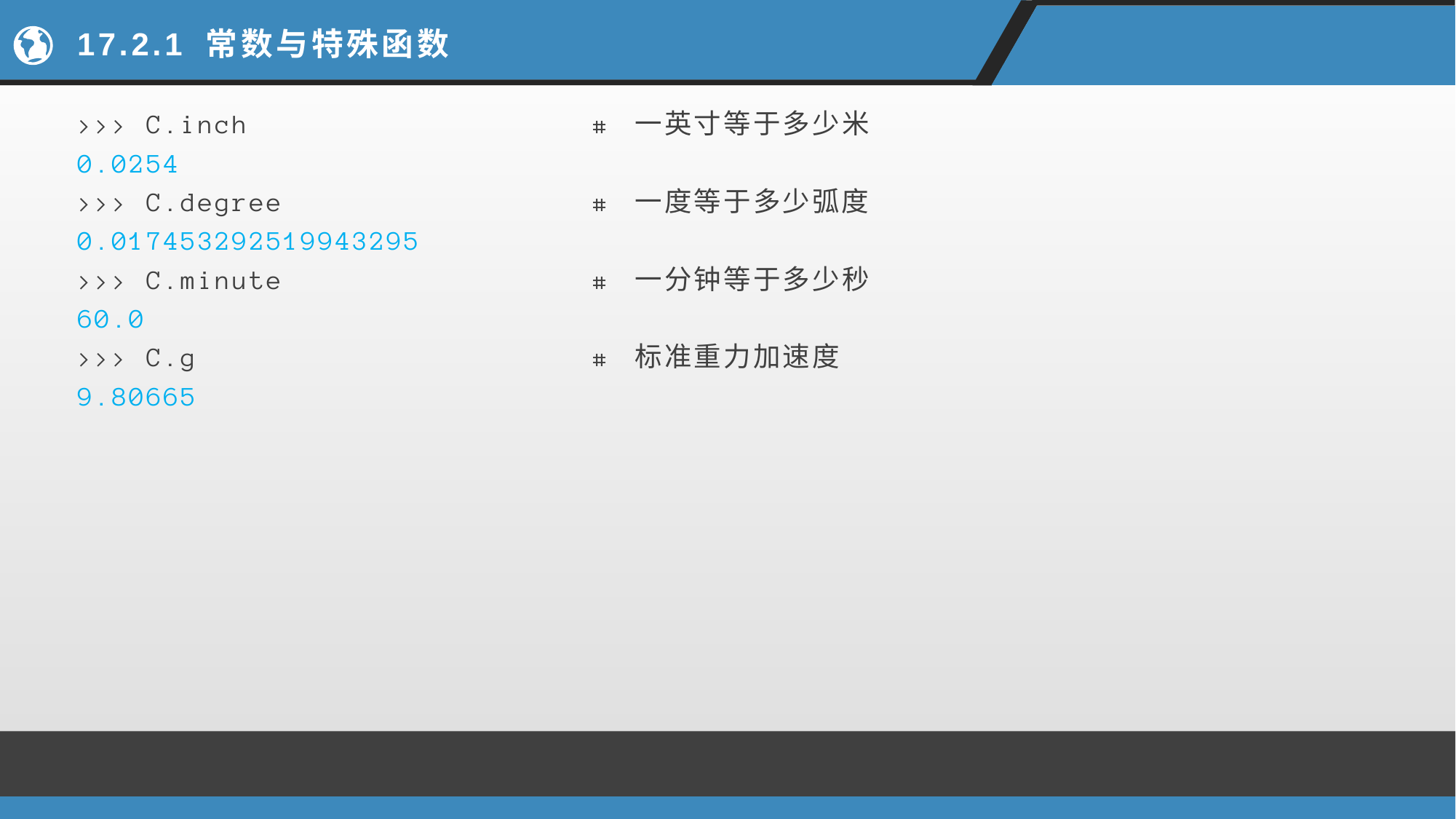

# 17.2.1 常数与特殊函数

>>> C.inch                    # 一英寸等于多少米
0.0254
>>> C.degree                  # 一度等于多少弧度
0.017453292519943295
>>> C.minute                  # 一分钟等于多少秒
60.0
>>> C.g                       # 标准重力加速度
9.80665